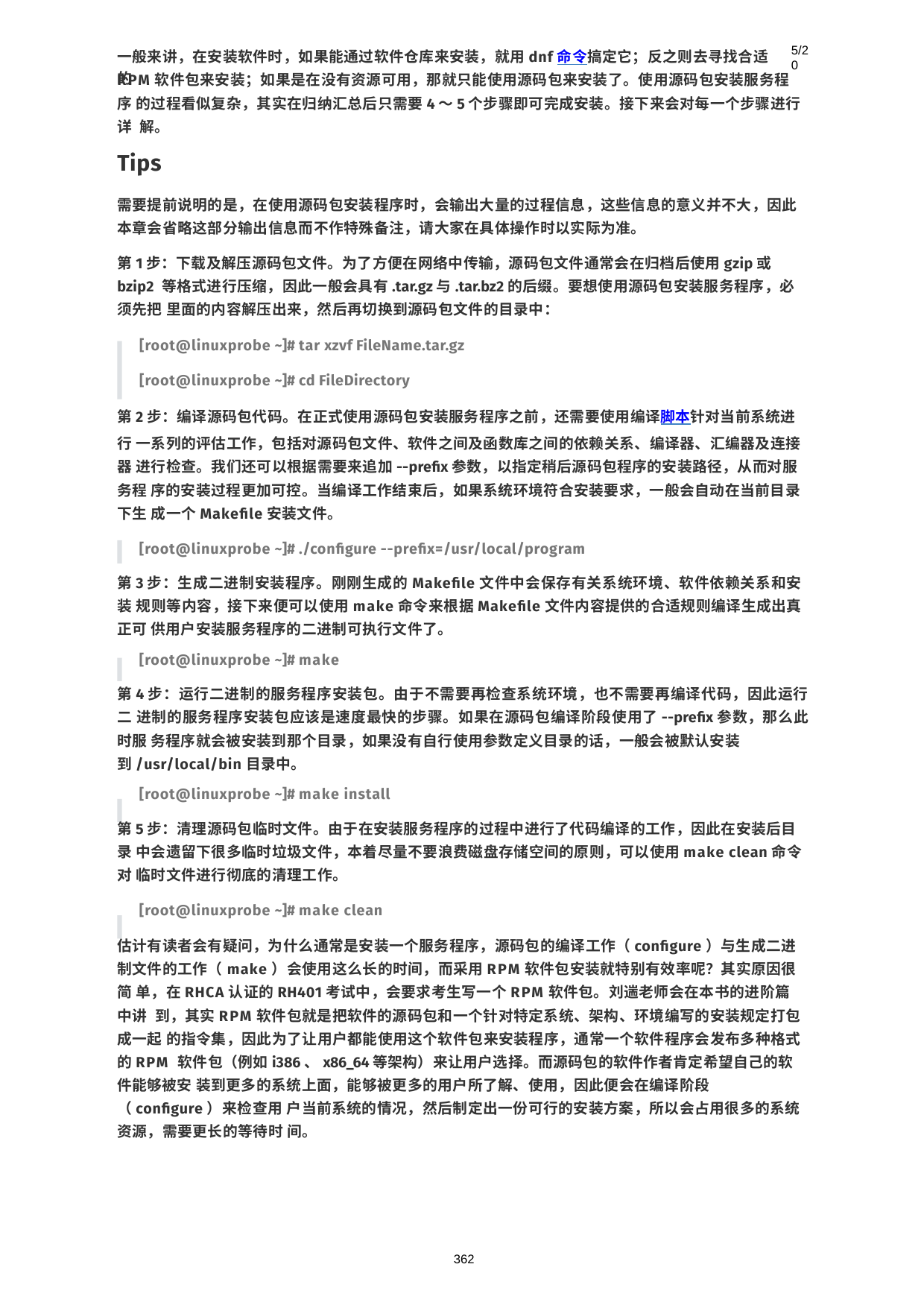

5/20
一般来讲，在安装软件时，如果能通过软件仓库来安装，就用dnf命令搞定它；反之则去寻找合适的
RPM软件包来安装；如果是在没有资源可用，那就只能使用源码包来安装了。使用源码包安装服务程序 的过程看似复杂，其实在归纳汇总后只需要4～5个步骤即可完成安装。接下来会对每一个步骤进行详  解。

Tips
需要提前说明的是，在使用源码包安装程序时，会输出大量的过程信息，这些信息的意义并不大，因此 本章会省略这部分输出信息而不作特殊备注，请大家在具体操作时以实际为准。
第1步：下载及解压源码包文件。为了方便在网络中传输，源码包文件通常会在归档后使用gzip或bzip2 等格式进行压缩，因此一般会具有.tar.gz与.tar.bz2的后缀。要想使用源码包安装服务程序，必须先把 里面的内容解压出来，然后再切换到源码包文件的目录中：
[root@linuxprobe ~]# tar xzvf FileName.tar.gz  [root@linuxprobe ~]# cd FileDirectory
第2步：编译源码包代码。在正式使用源码包安装服务程序之前，还需要使用编译脚本针对当前系统进行 一系列的评估工作，包括对源码包文件、软件之间及函数库之间的依赖关系、编译器、汇编器及连接器 进行检查。我们还可以根据需要来追加--prefix参数，以指定稍后源码包程序的安装路径，从而对服务程 序的安装过程更加可控。当编译工作结束后，如果系统环境符合安装要求，一般会自动在当前目录下生 成一个Makefile安装文件。
[root@linuxprobe ~]# ./configure --prefix=/usr/local/program
第3步：生成二进制安装程序。刚刚生成的Makefile文件中会保存有关系统环境、软件依赖关系和安装 规则等内容，接下来便可以使用make命令来根据Makefile文件内容提供的合适规则编译生成出真正可 供用户安装服务程序的二进制可执行文件了。

[root@linuxprobe ~]# make
第4步：运行二进制的服务程序安装包。由于不需要再检查系统环境，也不需要再编译代码，因此运行二 进制的服务程序安装包应该是速度最快的步骤。如果在源码包编译阶段使用了--prefix参数，那么此时服 务程序就会被安装到那个目录，如果没有自行使用参数定义目录的话，一般会被默认安装
到/usr/local/bin目录中。

[root@linuxprobe ~]# make install
第5步：清理源码包临时文件。由于在安装服务程序的过程中进行了代码编译的工作，因此在安装后目录 中会遗留下很多临时垃圾文件，本着尽量不要浪费磁盘存储空间的原则，可以使用make clean命令对 临时文件进行彻底的清理工作。
[root@linuxprobe ~]# make clean
估计有读者会有疑问，为什么通常是安装一个服务程序，源码包的编译工作（configure）与生成二进 制文件的工作（make）会使用这么长的时间，而采用RPM软件包安装就特别有效率呢？其实原因很简 单，在RHCA认证的RH401考试中，会要求考生写一个RPM软件包。刘遄老师会在本书的进阶篇中讲  到，其实RPM软件包就是把软件的源码包和一个针对特定系统、架构、环境编写的安装规定打包成一起 的指令集，因此为了让用户都能使用这个软件包来安装程序，通常一个软件程序会发布多种格式的RPM 软件包（例如i386、x86_64等架构）来让用户选择。而源码包的软件作者肯定希望自己的软件能够被安 装到更多的系统上面，能够被更多的用户所了解、使用，因此便会在编译阶段（configure）来检查用 户当前系统的情况，然后制定出一份可行的安装方案，所以会占用很多的系统资源，需要更长的等待时 间。

362